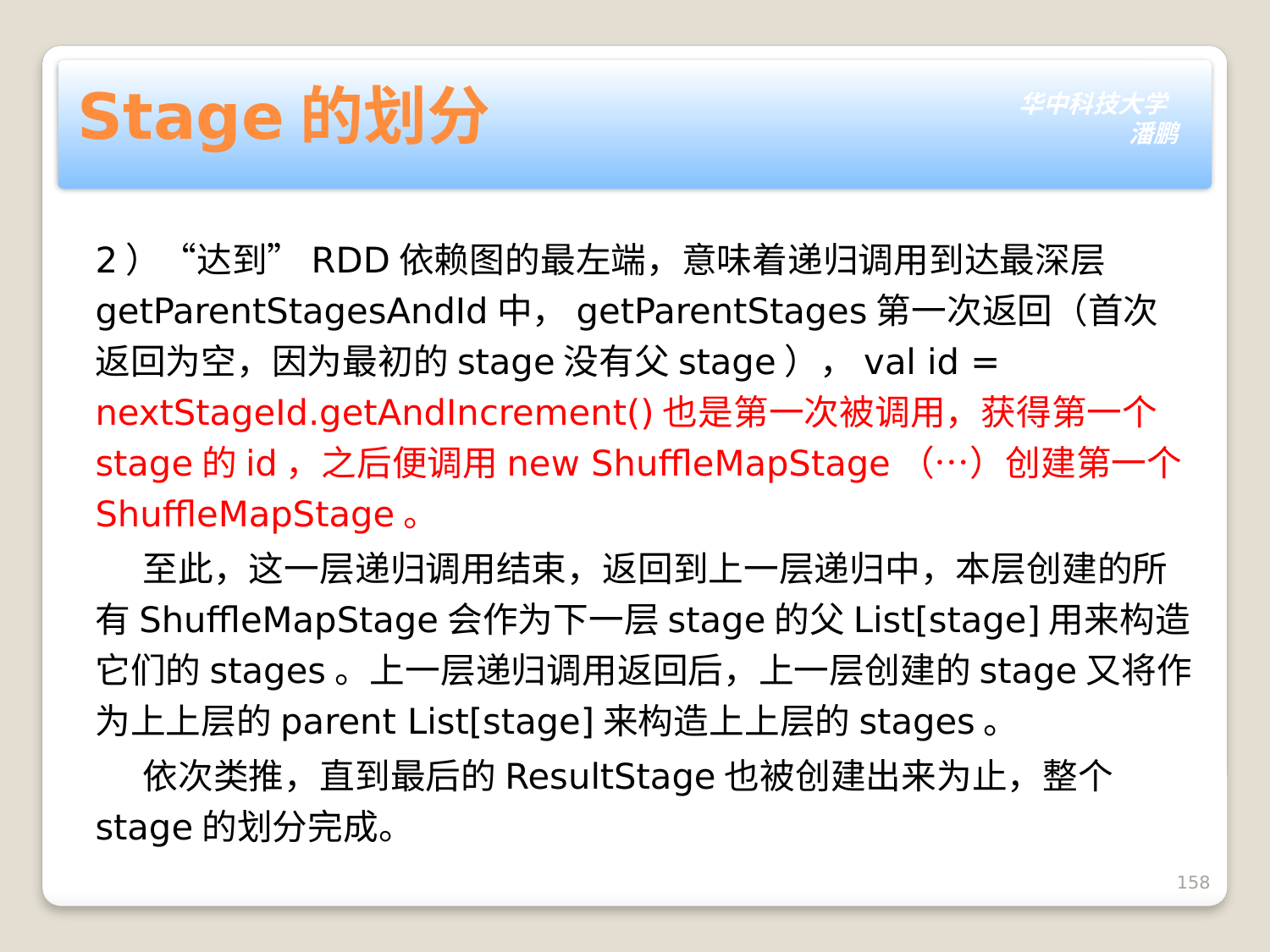

# Stage的划分
2）“达到”RDD依赖图的最左端，意味着递归调用到达最深层getParentStagesAndId中，getParentStages第一次返回（首次返回为空，因为最初的stage没有父stage），val id = nextStageId.getAndIncrement()也是第一次被调用，获得第一个stage的id，之后便调用new ShuffleMapStage（…）创建第一个ShuffleMapStage。
     至此，这一层递归调用结束，返回到上一层递归中，本层创建的所有ShuffleMapStage会作为下一层stage的父List[stage]用来构造它们的stages。上一层递归调用返回后，上一层创建的stage又将作为上上层的parent List[stage]来构造上上层的stages。
     依次类推，直到最后的ResultStage也被创建出来为止，整个stage的划分完成。
158